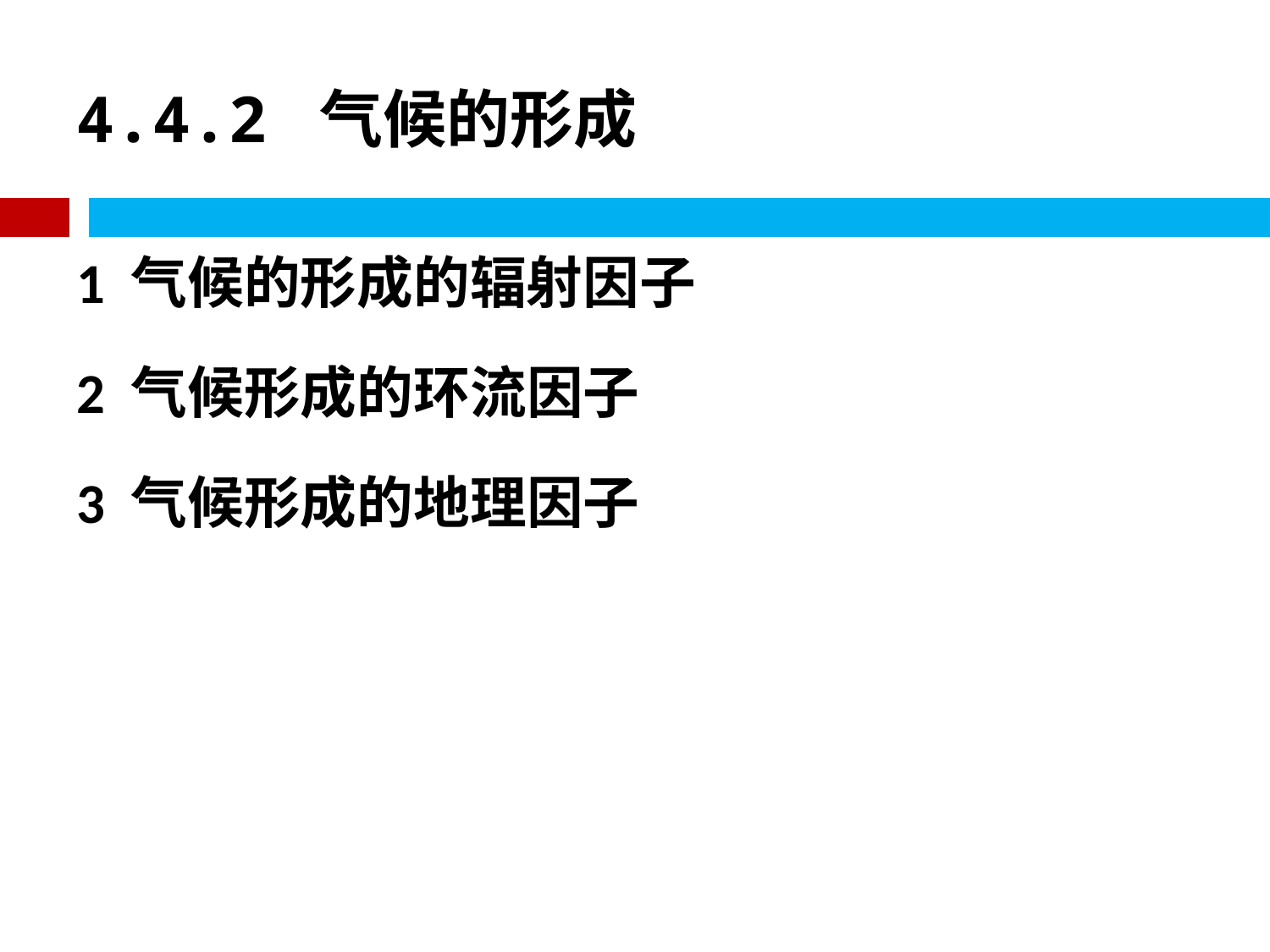

# 4.4.2 气候的形成
1 气候的形成的辐射因子
2 气候形成的环流因子
3 气候形成的地理因子